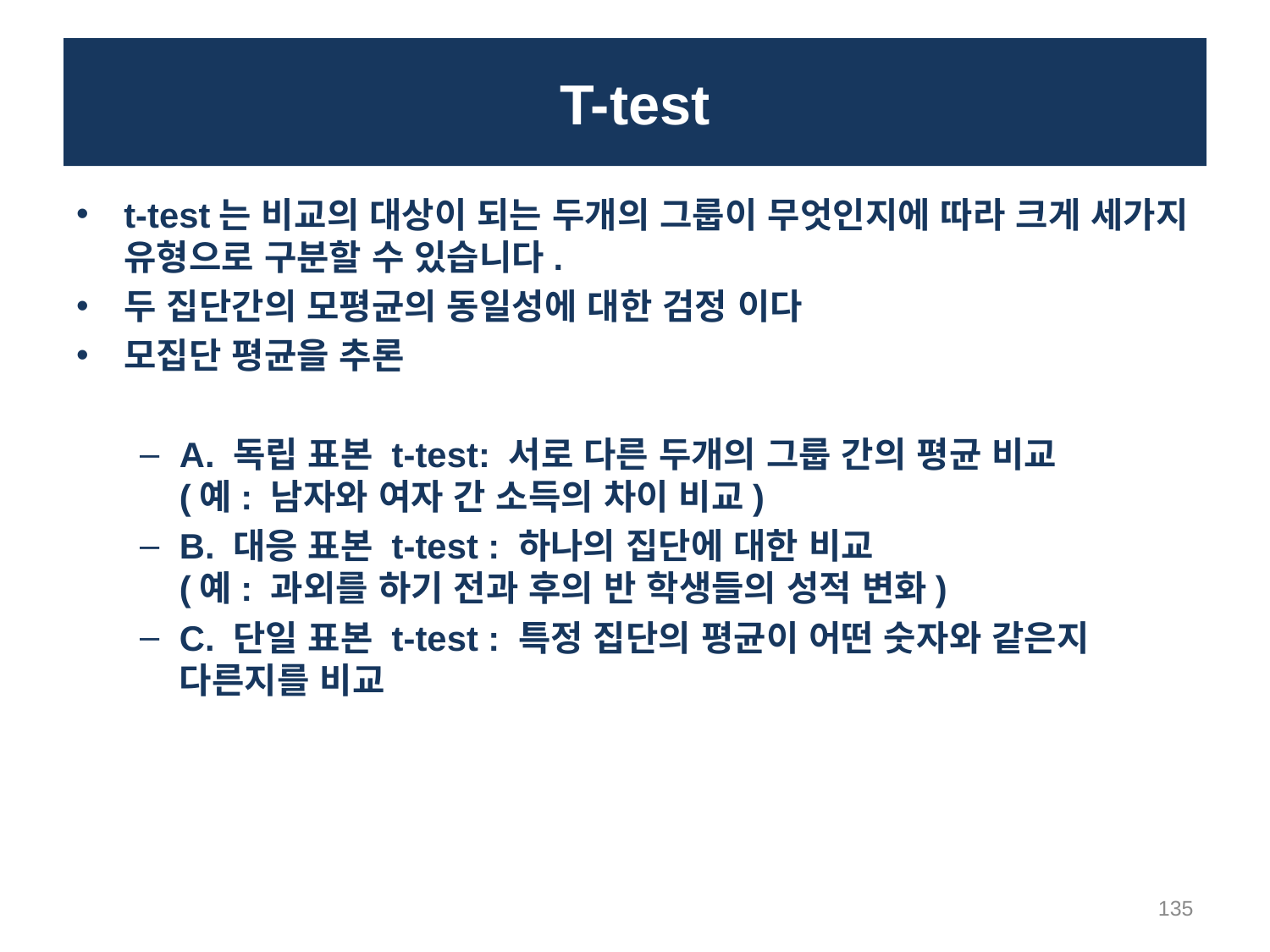

# T-test
t-test는 비교의 대상이 되는 두개의 그룹이 무엇인지에 따라 크게 세가지 유형으로 구분할 수 있습니다.
두 집단간의 모평균의 동일성에 대한 검정 이다
모집단 평균을 추론

A. 독립 표본 t-test: 서로 다른 두개의 그룹 간의 평균 비교
(예: 남자와 여자 간 소득의 차이 비교)
B. 대응 표본 t-test : 하나의 집단에 대한 비교
(예: 과외를 하기 전과 후의 반 학생들의 성적 변화)
C. 단일 표본 t-test : 특정 집단의 평균이 어떤 숫자와 같은지 다른지를 비교

135